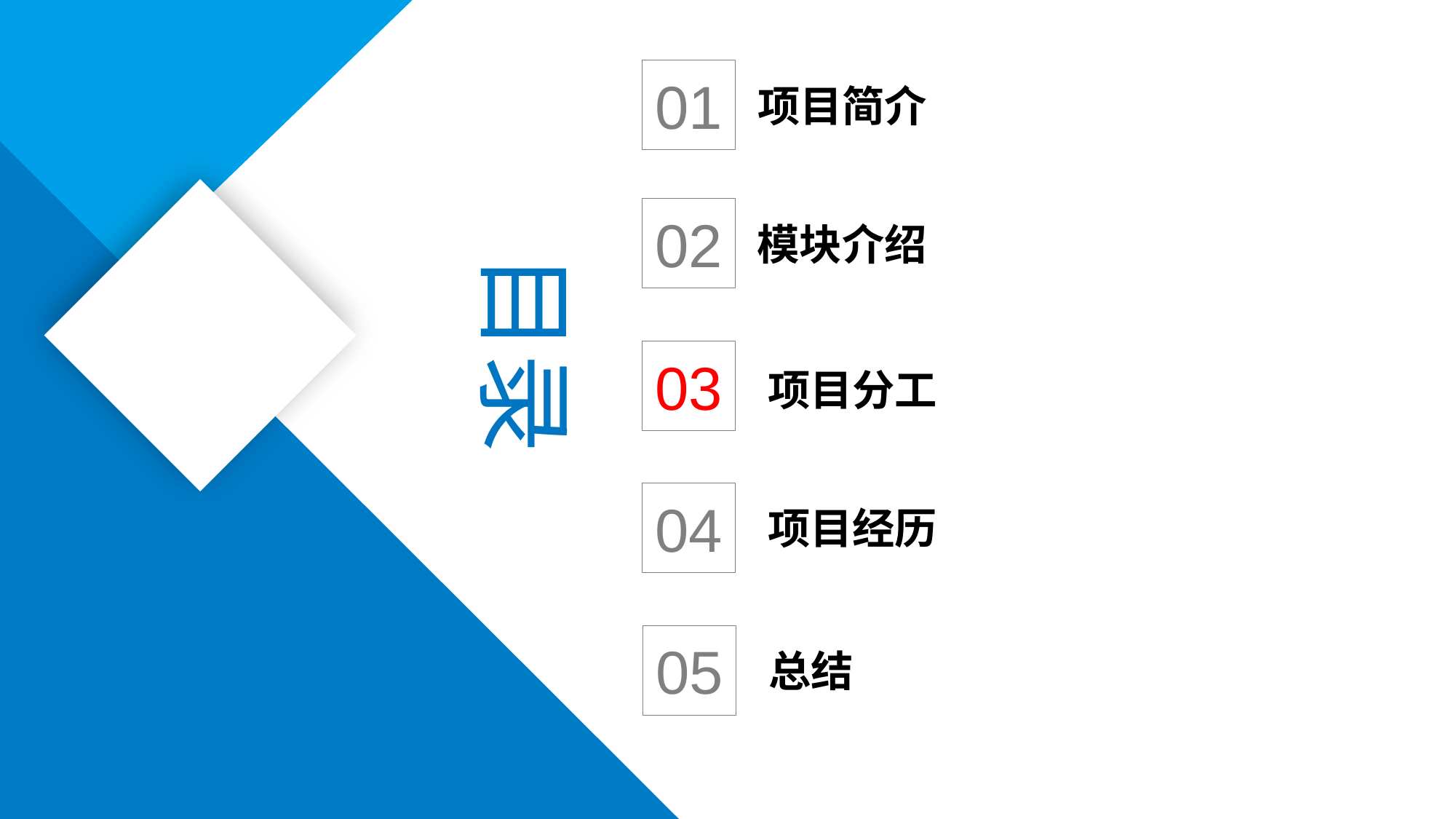

01
项目简介

02
模块介绍
目录

03
项目分工

04
项目经历

05
总结